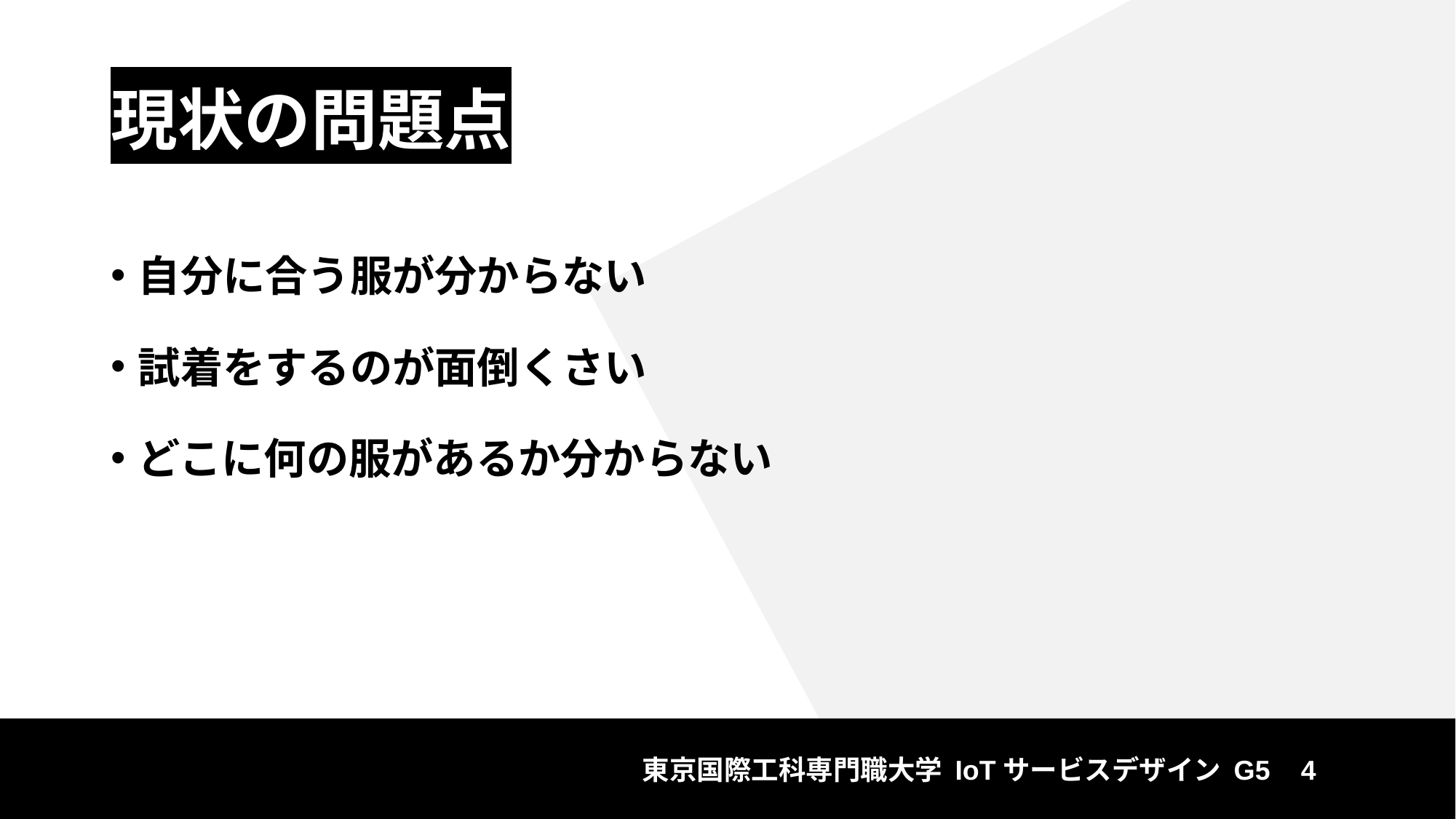

# 現状の問題点
自分に合う服が分からない
試着をするのが面倒くさい
どこに何の服があるか分からない